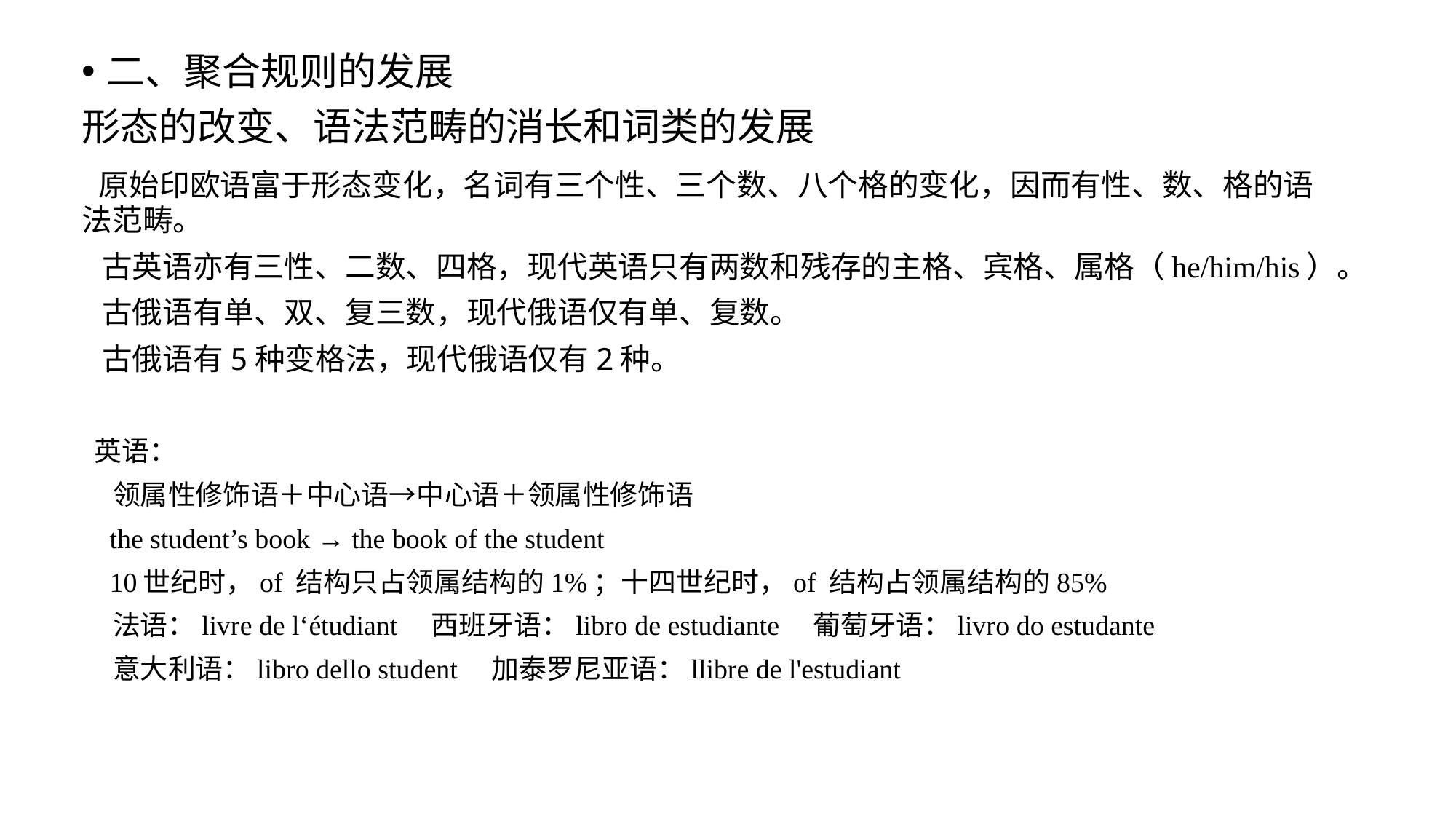

二、聚合规则的发展
形态的改变、语法范畴的消长和词类的发展
 原始印欧语富于形态变化，名词有三个性、三个数、八个格的变化，因而有性、数、格的语法范畴。
  古英语亦有三性、二数、四格，现代英语只有两数和残存的主格、宾格、属格（he/him/his）。
  古俄语有单、双、复三数，现代俄语仅有单、复数。
  古俄语有5种变格法，现代俄语仅有2种。

 英语：
    领属性修饰语＋中心语→中心语＋领属性修饰语
    the student’s book → the book of the student
    10世纪时，of 结构只占领属结构的1%；十四世纪时，of 结构占领属结构的85%
    法语：livre de l‘étudiant    西班牙语：libro de estudiante    葡萄牙语：livro do estudante
    意大利语：libro dello student    加泰罗尼亚语：llibre de l'estudiant